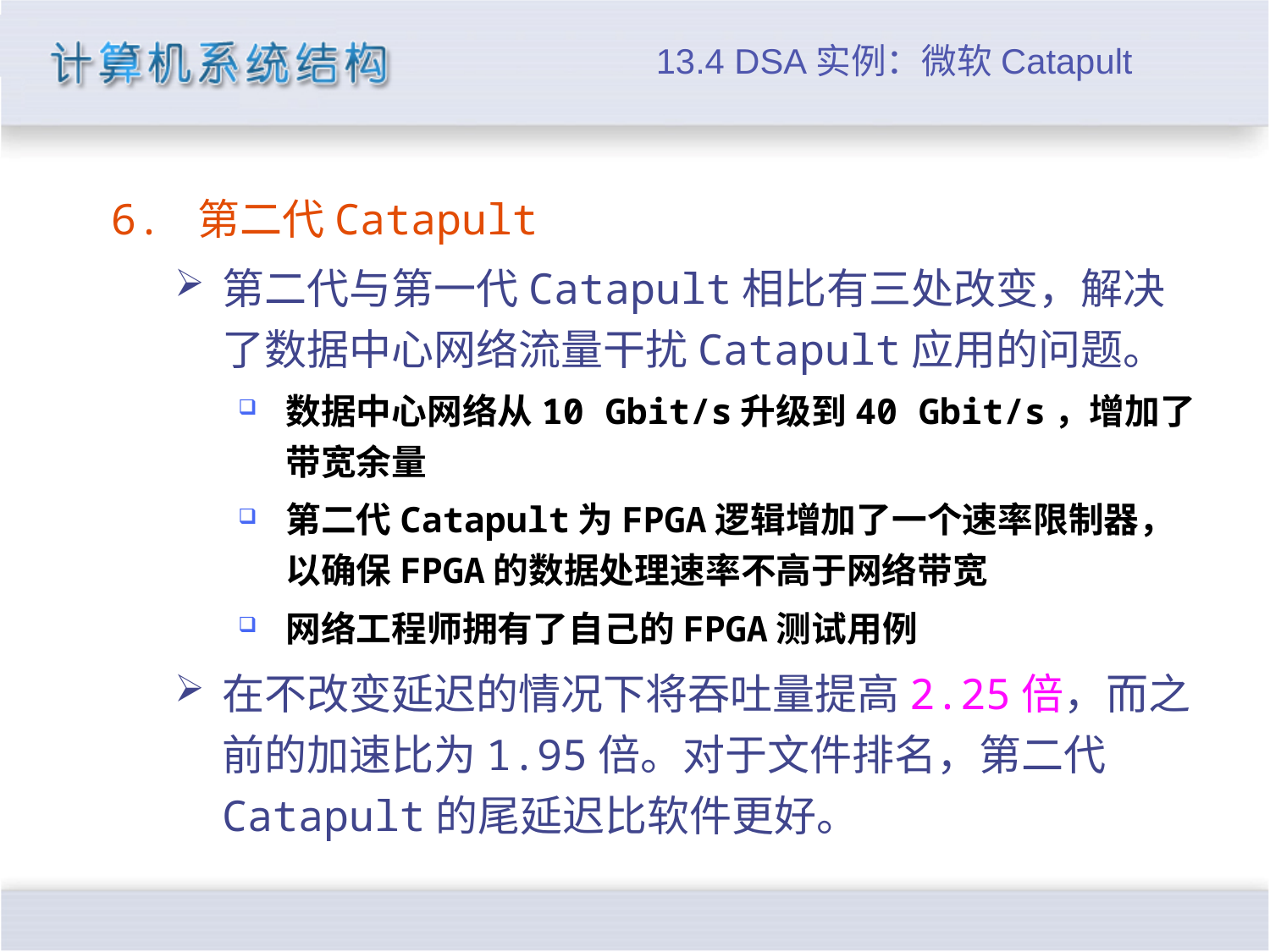

# 13.4 DSA实例：微软Catapult
6. 第二代Catapult
第二代与第一代Catapult相比有三处改变，解决了数据中心网络流量干扰Catapult应用的问题。
数据中心网络从10 Gbit/s升级到40 Gbit/s，增加了带宽余量
第二代Catapult为FPGA逻辑增加了一个速率限制器，以确保FPGA的数据处理速率不高于网络带宽
网络工程师拥有了自己的FPGA测试用例
在不改变延迟的情况下将吞吐量提高2.25倍，而之前的加速比为1.95倍。对于文件排名，第二代Catapult的尾延迟比软件更好。